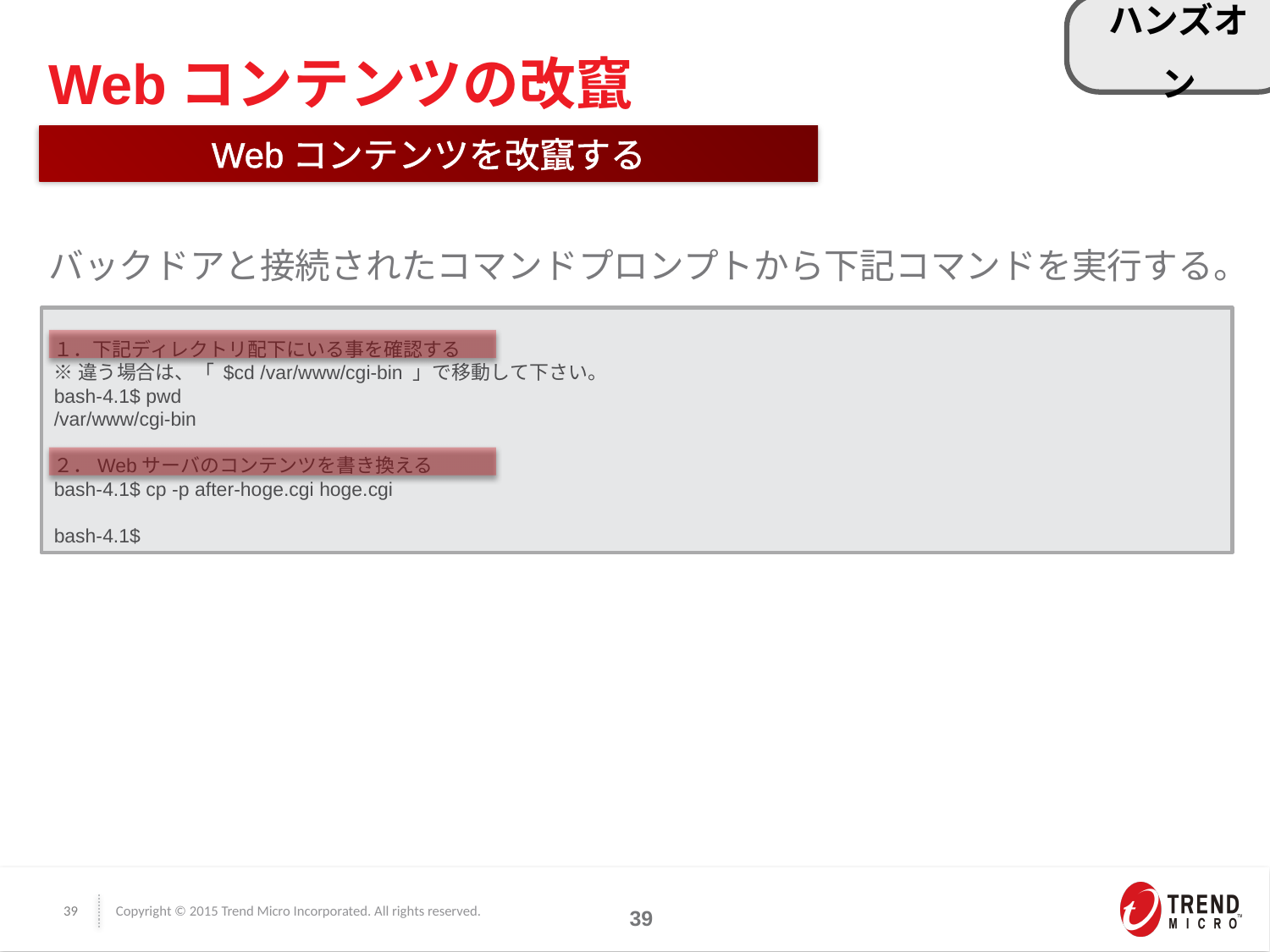

ハンズオン
Webコンテンツの改竄
Webコンテンツを改竄する
バックドアと接続されたコマンドプロンプトから下記コマンドを実行する。

１．下記ディレクトリ配下にいる事を確認する
※違う場合は、「 $cd /var/www/cgi-bin 」で移動して下さい。
bash-4.1$ pwd
/var/www/cgi-bin

２．Webサーバのコンテンツを書き換える
bash-4.1$ cp -p after-hoge.cgi hoge.cgi

bash-4.1$

39